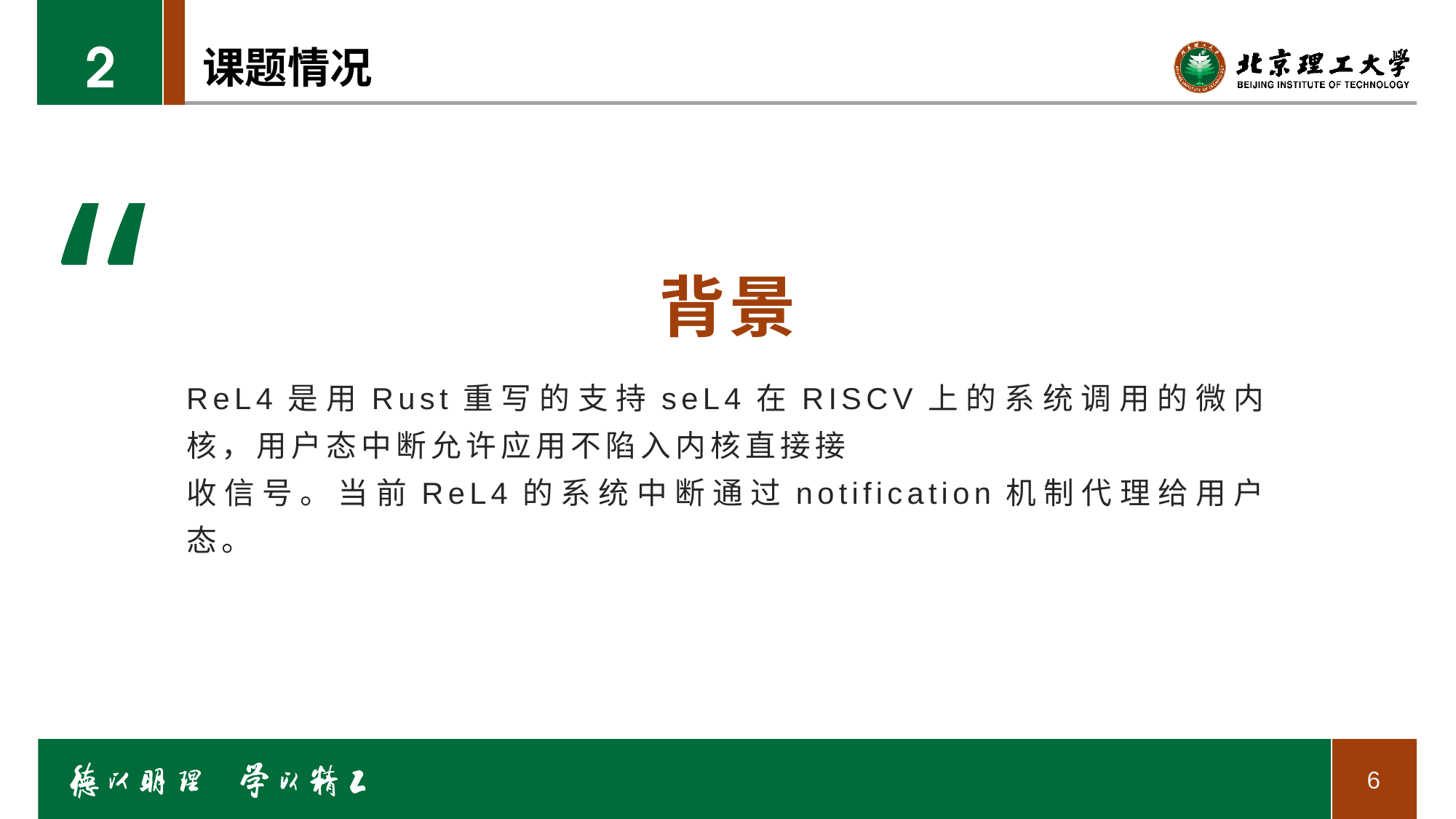

2
# 课题情况
“

背景
ReL4是⽤Rust重写的⽀持seL4在RISCV上的系统调⽤的微内核，⽤户态中断允许应⽤不陷⼊内核直接接
收信号。当前ReL4的系统中断通过notification机制代理给⽤户态。